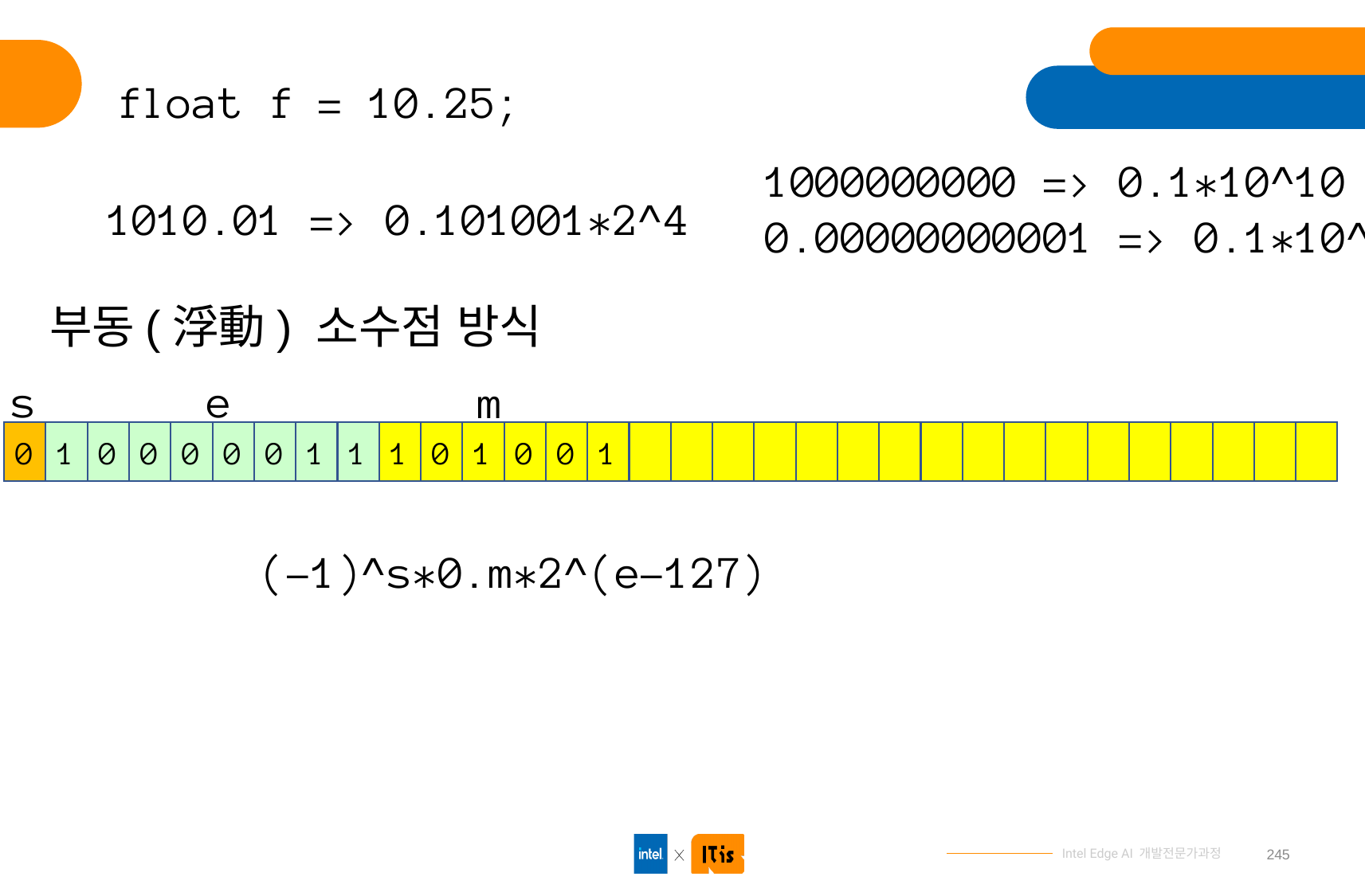

float f = 10.25;
1000000000 => 0.1*10^10
0.00000000001 => 0.1*10^-10

1010.01 => 0.101001*2^4
부동(浮動) 소수점 방식
s
e
m
0
1
0
0
0
0
0
1
1
1
0
1
0
0
1

(-1)^s*0.m*2^(e-127)
245